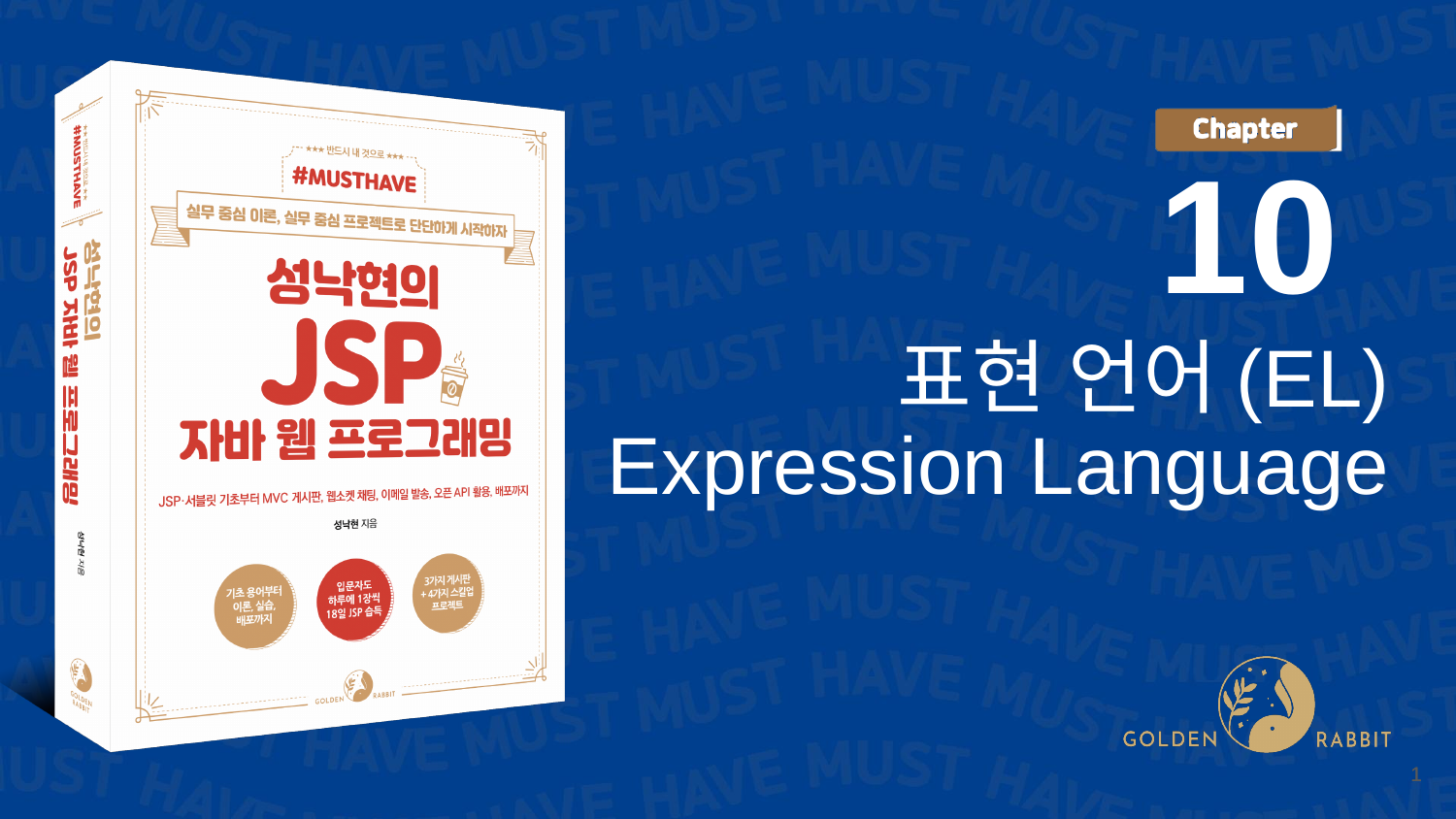

10
표현 언어(EL) Expression Language
1
1